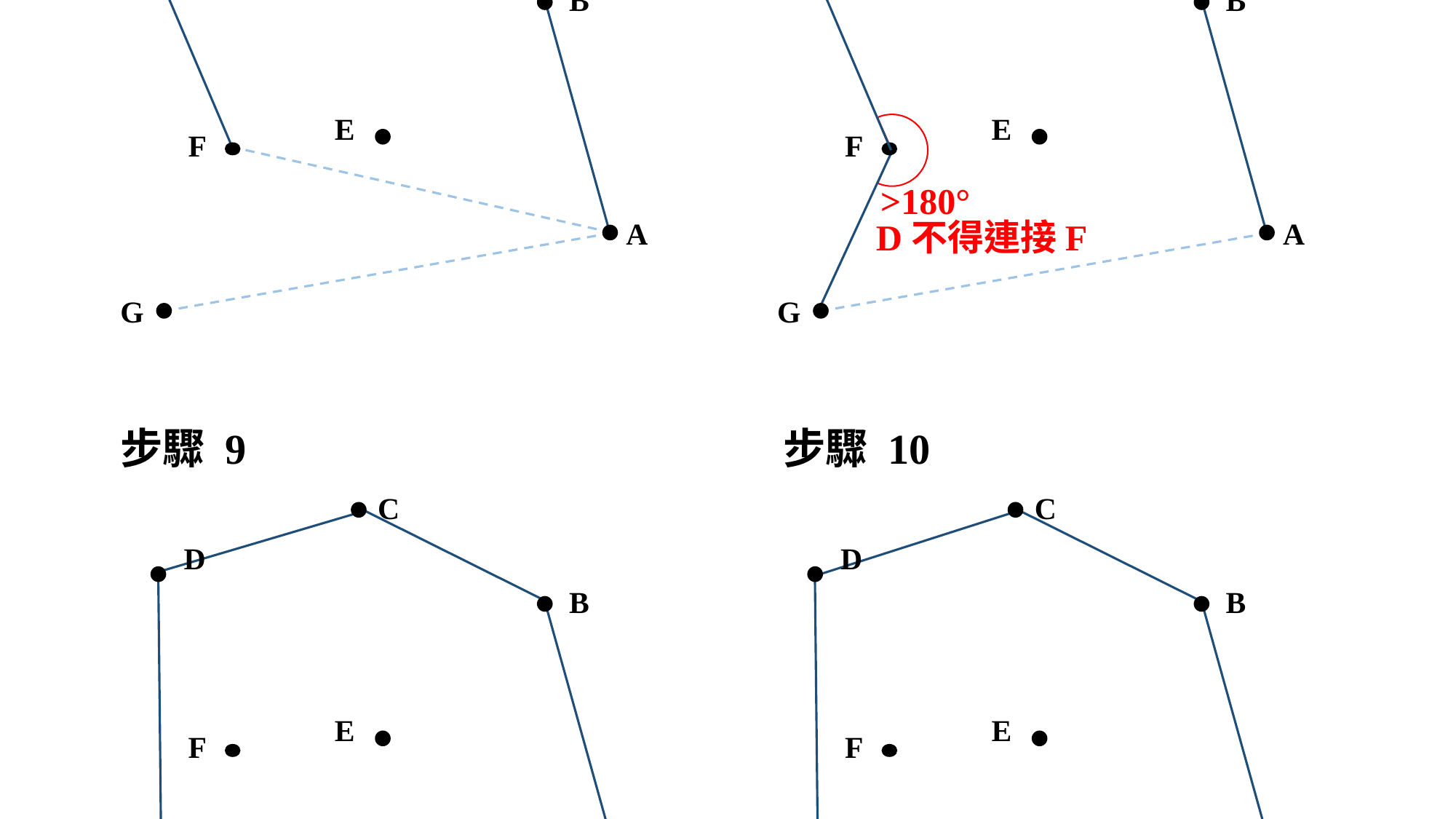

步驟 7
步驟 8
C
C

D
D

B
B

E
E

F
F

>180°
A
A
D不得連接F

G
G

步驟 9
步驟 10
C
C

D
D

B
B

E
E
F
F

A
A

G
G